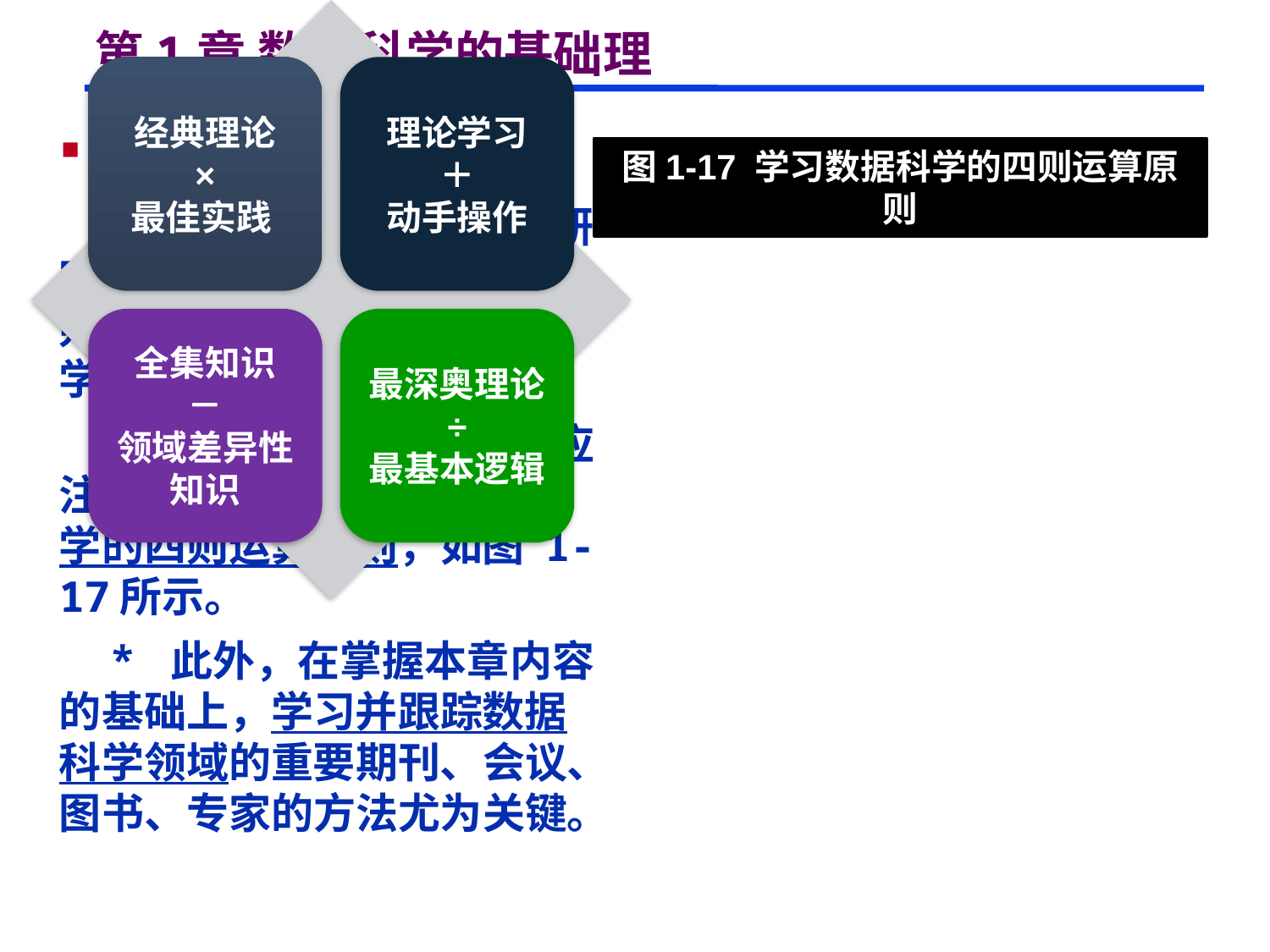

# 第1章 数据科学的基础理论
 继续学习本章知识
  * 正确理解数据科学的研究目的、理论体系及基本原则等核心问题是掌握数据科学的第一步。
  * 同时，学习数据科学应注意4个基本问题—数据科学的四则运算原则，如图 1-17所示。
  * 此外，在掌握本章内容的基础上，学习并跟踪数据科学领域的重要期刊、会议、图书、专家的方法尤为关键。
图1-17 学习数据科学的四则运算原则
经典理论
×
最佳实践
理论学习
＋
动手操作
全集知识
－
领域差异性知识
最深奥理论
÷
最基本逻辑